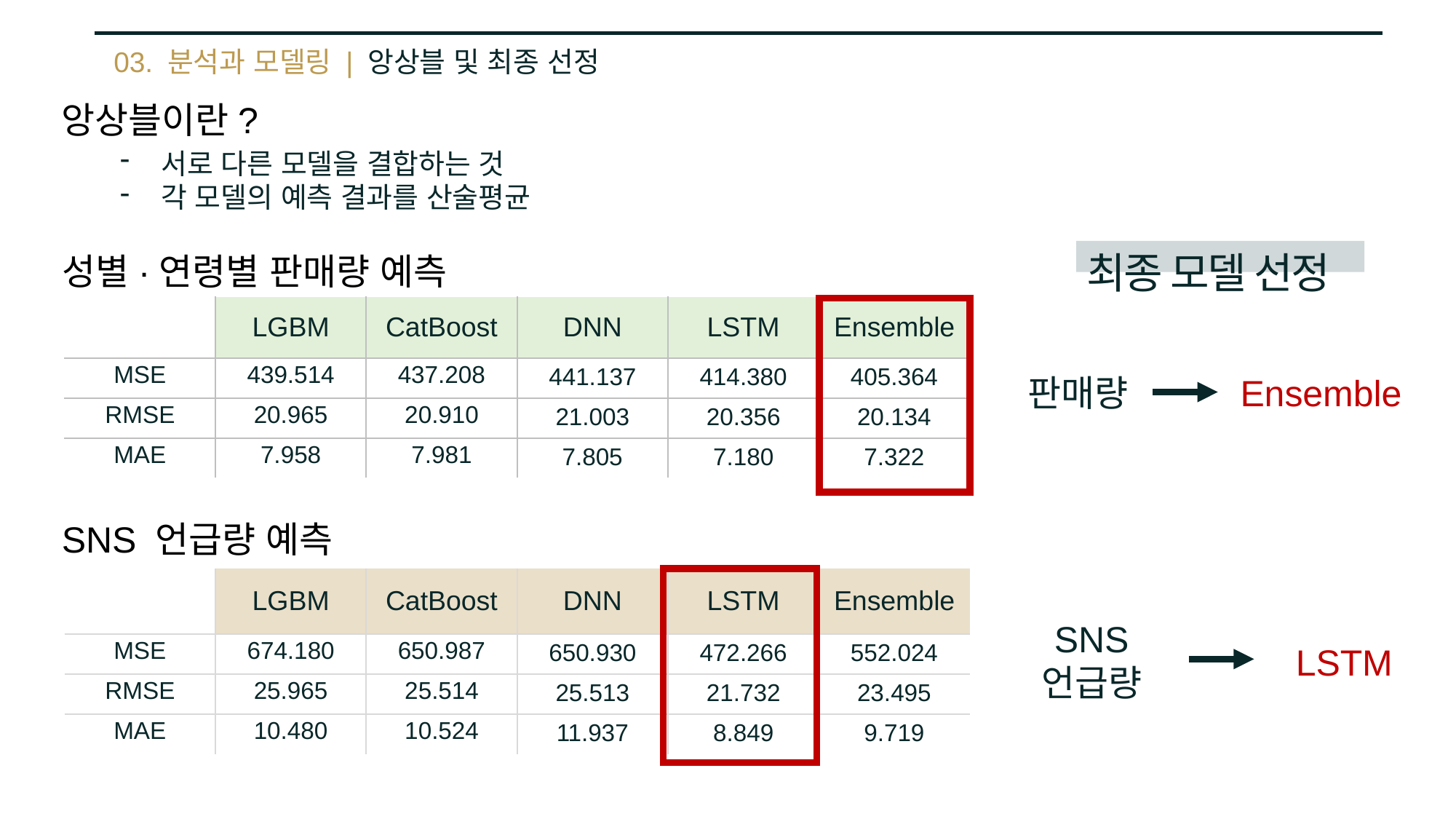

03. 분석과 모델링 | 앙상블 및 최종 선정
앙상블이란?
서로 다른 모델을 결합하는 것
각 모델의 예측 결과를 산술평균

최종 모델 선정
성별·연령별 판매량 예측
|  | LGBM | CatBoost | DNN | LSTM | Ensemble |
| --- | --- | --- | --- | --- | --- |
| MSE | 439.514 | 437.208 | 441.137 | 414.380 | 405.364 |
| RMSE | 20.965 | 20.910 | 21.003 | 20.356 | 20.134 |
| MAE | 7.958 | 7.981 | 7.805 | 7.180 | 7.322 |

판매량
Ensemble
SNS 언급량 예측
|  | LGBM | CatBoost | DNN | LSTM | Ensemble |
| --- | --- | --- | --- | --- | --- |
| MSE | 674.180 | 650.987 | 650.930 | 472.266 | 552.024 |
| RMSE | 25.965 | 25.514 | 25.513 | 21.732 | 23.495 |
| MAE | 10.480 | 10.524 | 11.937 | 8.849 | 9.719 |

SNS
언급량
LSTM